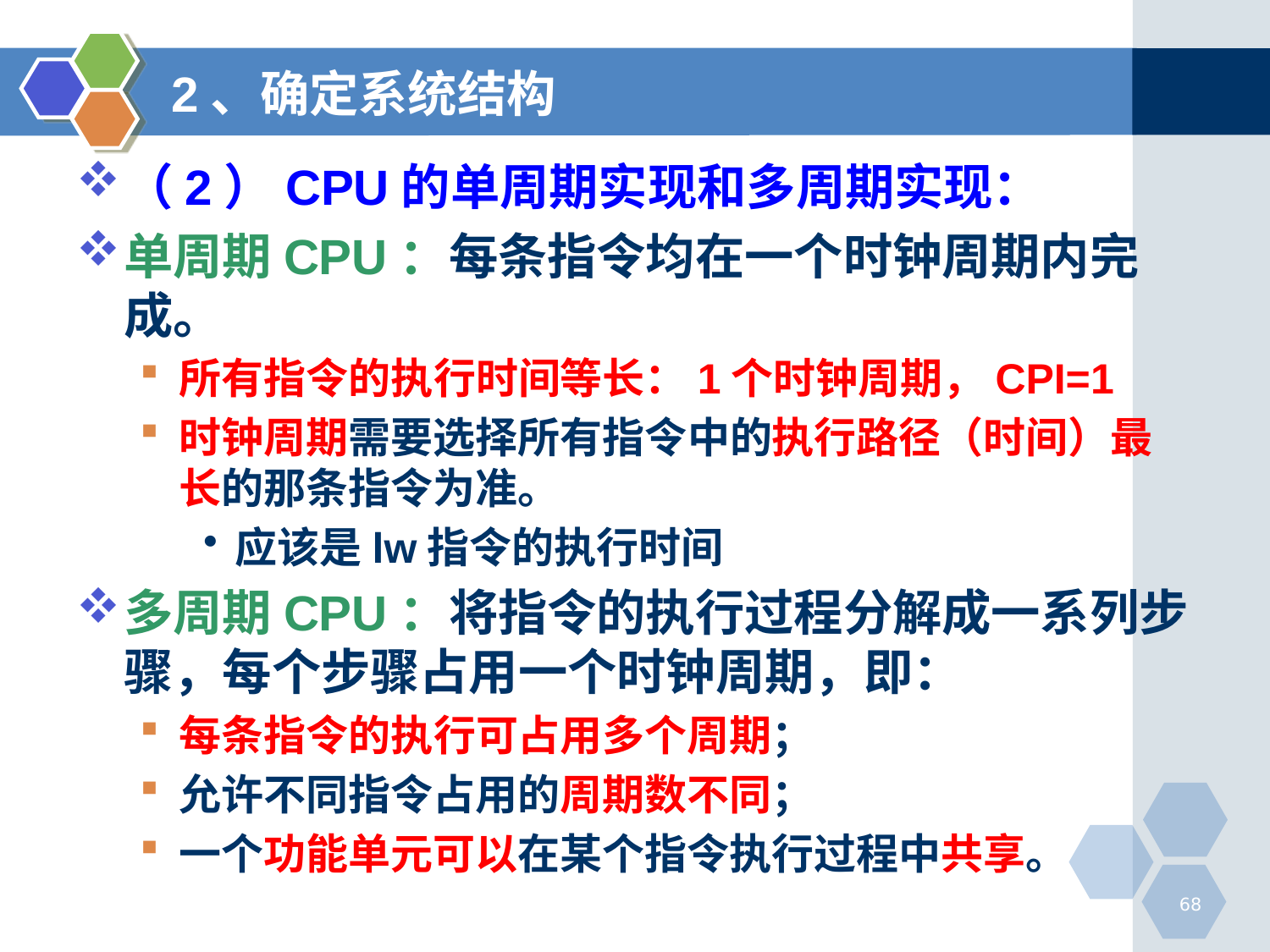

# 2、确定系统结构
（2）CPU的单周期实现和多周期实现：
单周期CPU：每条指令均在一个时钟周期内完成。
所有指令的执行时间等长：1个时钟周期，CPI=1
时钟周期需要选择所有指令中的执行路径（时间）最长的那条指令为准。
应该是lw指令的执行时间
多周期CPU：将指令的执行过程分解成一系列步骤，每个步骤占用一个时钟周期，即：
每条指令的执行可占用多个周期；
允许不同指令占用的周期数不同；
一个功能单元可以在某个指令执行过程中共享。
68